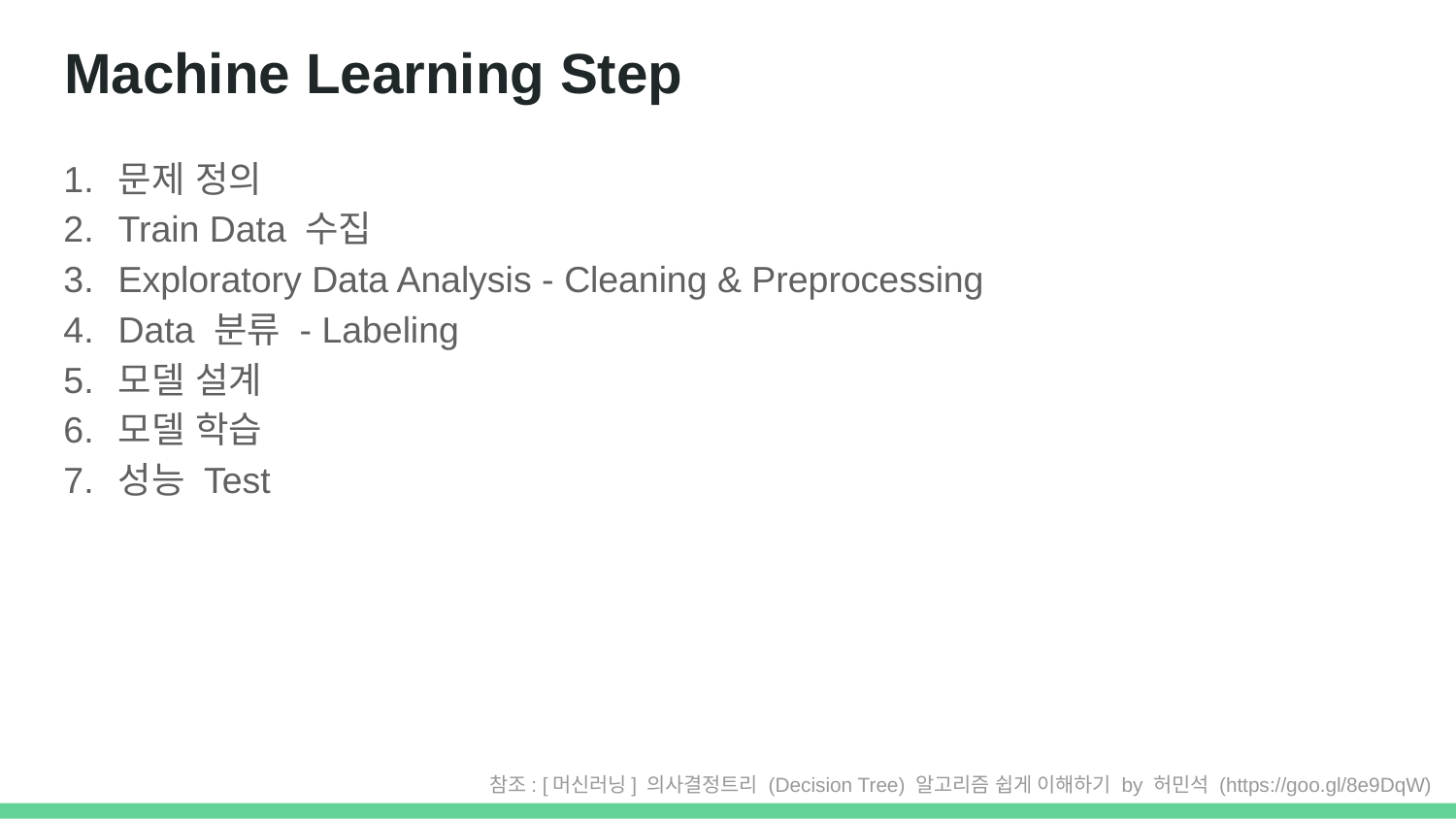

# Machine Learning Step
문제 정의
Train Data 수집
Exploratory Data Analysis - Cleaning & Preprocessing
Data 분류 - Labeling
모델 설계
모델 학습
성능 Test

참조: [머신러닝] 의사결정트리 (Decision Tree) 알고리즘 쉽게 이해하기 by 허민석 (https://goo.gl/8e9DqW)